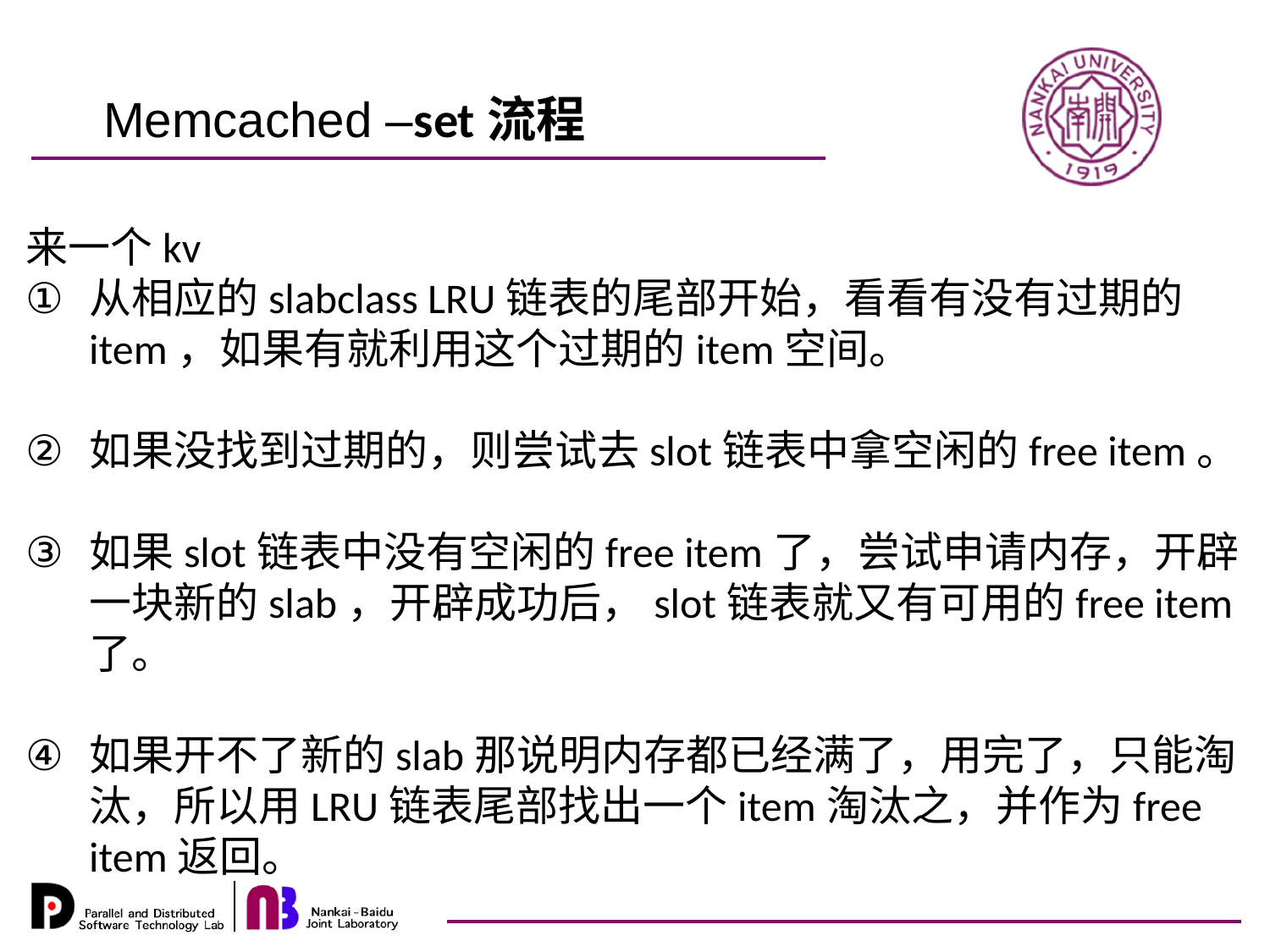

Memcached –set流程

来一个kv
从相应的slabclass LRU链表的尾部开始，看看有没有过期的item，如果有就利用这个过期的item空间。

如果没找到过期的，则尝试去slot链表中拿空闲的free item。

如果slot链表中没有空闲的free item了，尝试申请内存，开辟一块新的slab，开辟成功后，slot链表就又有可用的free item了。

如果开不了新的slab那说明内存都已经满了，用完了，只能淘汰，所以用LRU链表尾部找出一个item淘汰之，并作为free item返回。